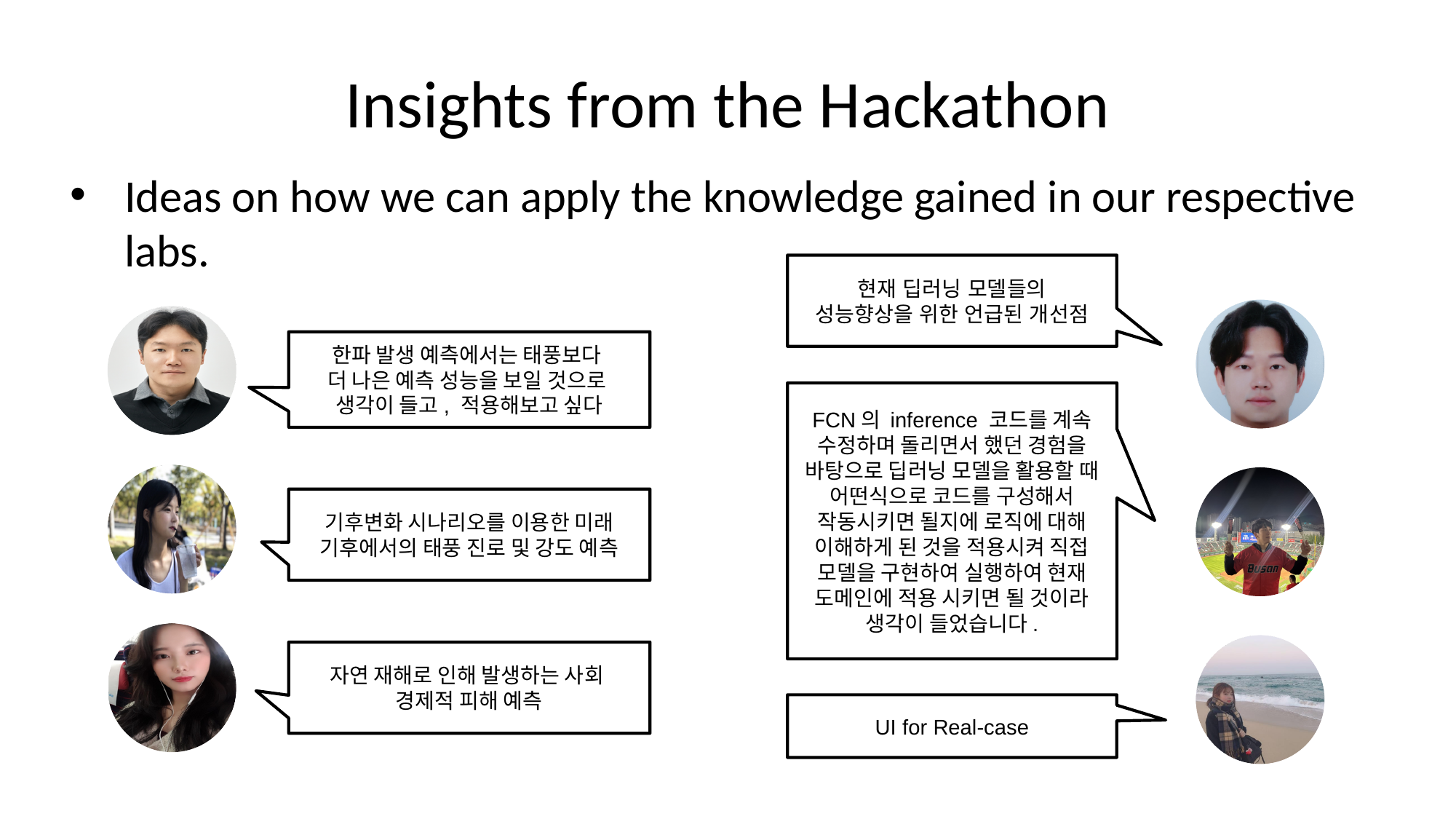

# Insights from the Hackathon
Ideas on how we can apply the knowledge gained in our respective labs.
현재 딥러닝 모델들의
성능향상을 위한 언급된 개선점

한파 발생 예측에서는 태풍보다
더 나은 예측 성능을 보일 것으로
생각이 들고, 적용해보고 싶다
FCN의 inference 코드를 계속 수정하며 돌리면서 했던 경험을 바탕으로 딥러닝 모델을 활용할 때 어떤식으로 코드를 구성해서 작동시키면 될지에 로직에 대해 이해하게 된 것을 적용시켜 직접 모델을 구현하여 실행하여 현재 도메인에 적용 시키면 될 것이라 생각이 들었습니다.

기후변화 시나리오를 이용한 미래
기후에서의 태풍 진로 및 강도 예측

자연 재해로 인해 발생하는 사회
경제적 피해 예측
UI for Real-case